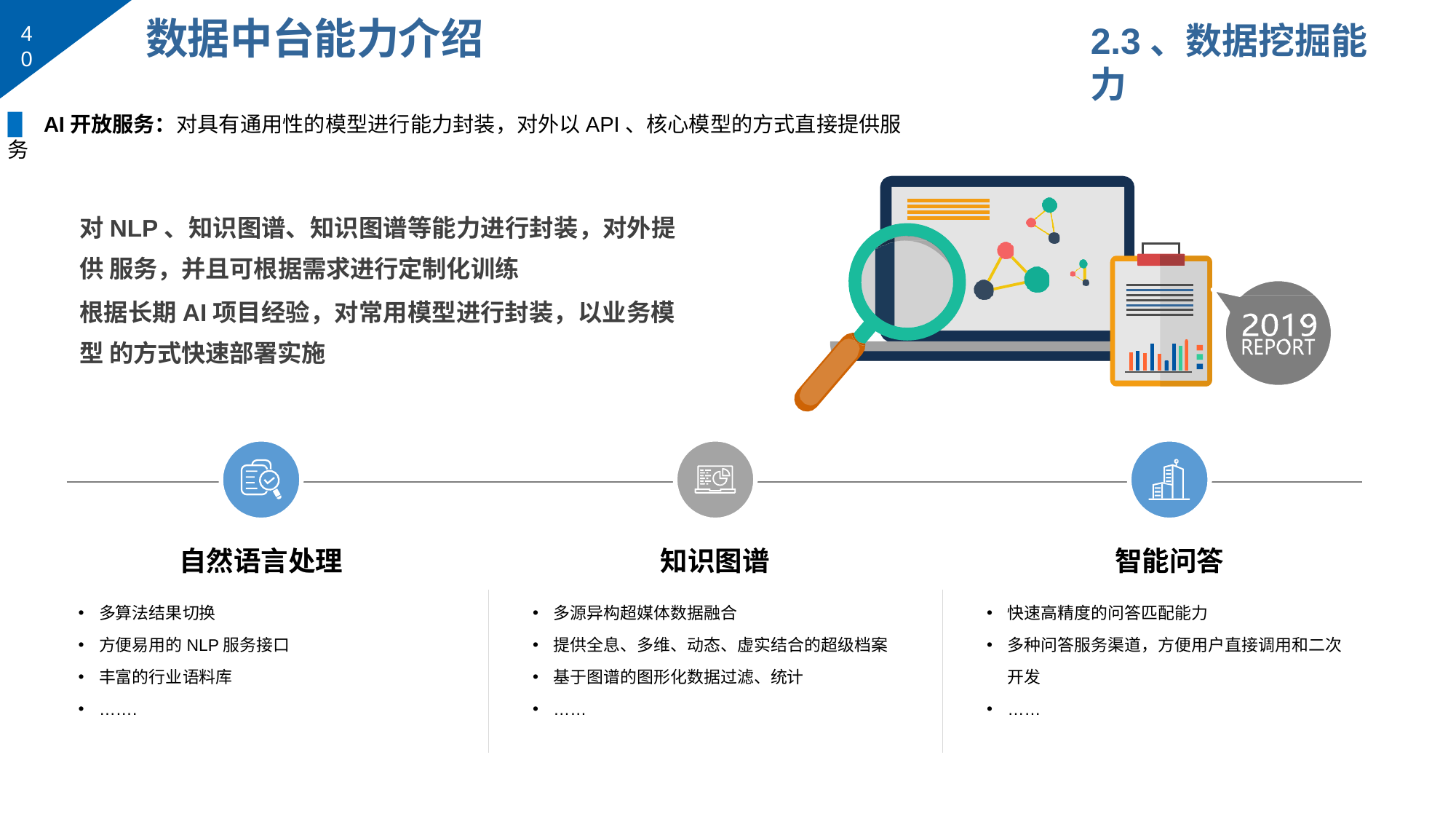

# 数据中台能力介绍
2.3、数据挖掘能力
40
▉	AI开放服务：对具有通用性的模型进行能力封装，对外以API、核心模型的方式直接提供服务

对NLP、知识图谱、知识图谱等能力进行封装，对外提供 服务，并且可根据需求进行定制化训练
根据长期AI项目经验，对常用模型进行封装，以业务模型 的方式快速部署实施

自然语言处理
多算法结果切换
方便易用的NLP服务接口
丰富的行业语料库
…….
知识图谱
多源异构超媒体数据融合
提供全息、多维、动态、虚实结合的超级档案
基于图谱的图形化数据过滤、统计
……
智能问答
快速高精度的问答匹配能力
多种问答服务渠道，方便用户直接调用和二次 开发
……